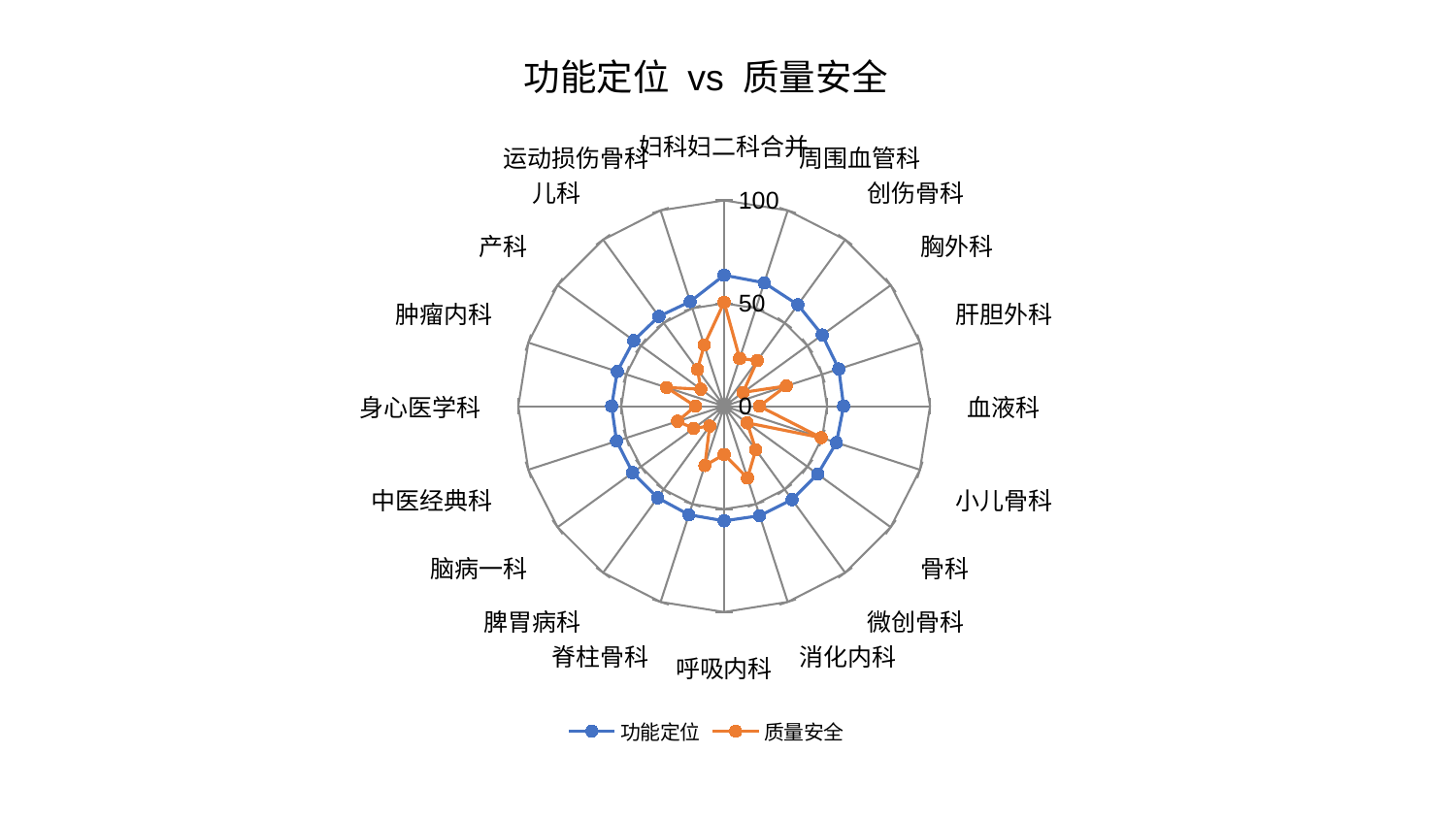

### Chart: 功能定位 vs 质量安全

| Category | 功能定位 | 质量安全 |
|---|---|---|
| 妇科妇二科合并 | 63.66519251150641 | 50.50771842951208 |
| 周围血管科 | 63.02690968870497 | 24.419036201195524 |
| 创伤骨科 | 60.93393306059356 | 27.3903347083078 |
| 胸外科 | 58.89072309784093 | 11.369520715796906 |
| 肝胆外科 | 58.554328499907136 | 31.777852258321268 |
| 血液科 | 58.02214617970277 | 17.10989213569949 |
| 小儿骨科 | 57.35150906184948 | 49.56633772292795 |
| 骨科 | 56.132863512767585 | 13.801289486162043 |
| 微创骨科 | 56.12166607300994 | 26.176324505900375 |
| 消化内科 | 55.94417701814053 | 36.73039834398852 |
| 呼吸内科 | 55.713729532552996 | 23.472499112381033 |
| 脊柱骨科 | 55.46913326562765 | 30.328450696220347 |
| 脾胃病科 | 54.99415650172004 | 11.95235514547007 |
| 脑病一科 | 54.94686807867297 | 18.33610664214498 |
| 中医经典科 | 54.945453124747516 | 23.816273822459845 |
| 身心医学科 | 54.65929802625682 | 13.98373620564061 |
| 肿瘤内科 | 54.61066572636064 | 29.459536809021706 |
| 产科 | 54.31003179723445 | 14.000337332314192 |
| 儿科 | 53.940341874089206 | 22.0448919726108 |
| 运动损伤骨科 | 53.43694655899018 | 31.27919446457065 |
34